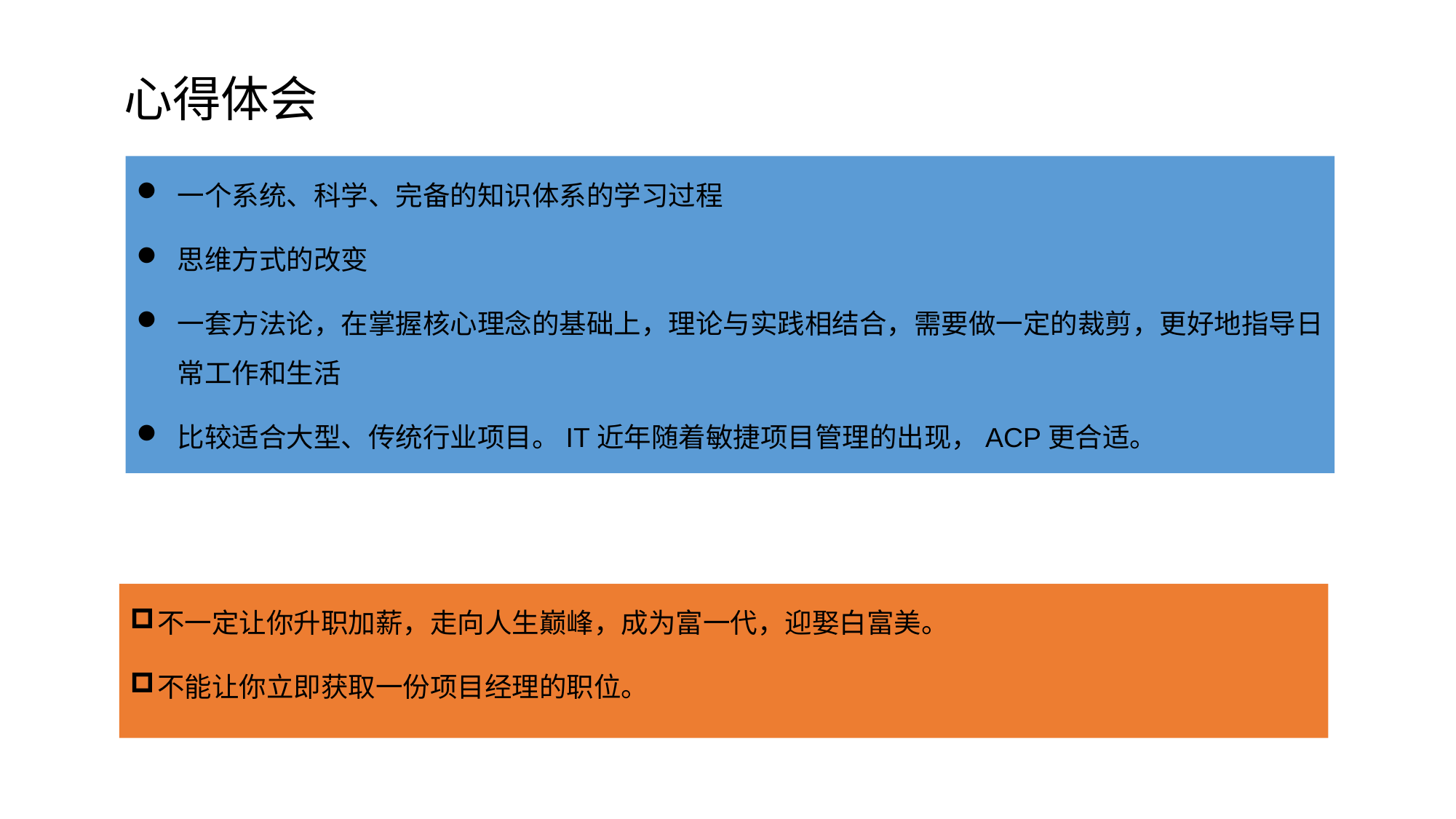

# 心得体会
一个系统、科学、完备的知识体系的学习过程
思维方式的改变
一套方法论，在掌握核心理念的基础上，理论与实践相结合，需要做一定的裁剪，更好地指导日常工作和生活
比较适合大型、传统行业项目。IT近年随着敏捷项目管理的出现，ACP更合适。
不一定让你升职加薪，走向人生巅峰，成为富一代，迎娶白富美。
不能让你立即获取一份项目经理的职位。